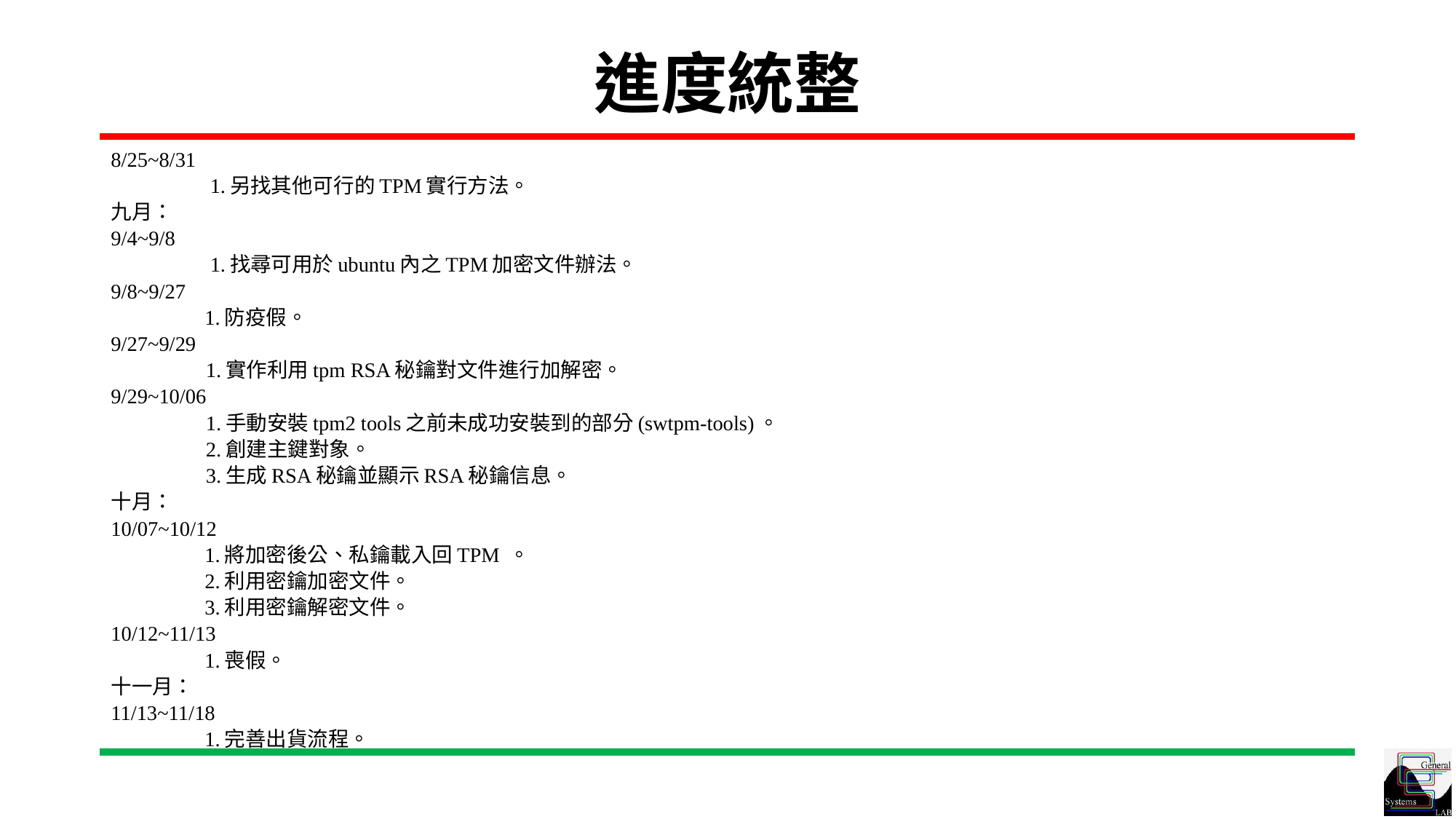

# 進度統整
8/25~8/31
	 1.另找其他可行的TPM實行方法。
九月：
9/4~9/8
	 1.找尋可用於ubuntu內之TPM加密文件辦法。
9/8~9/27
	1.防疫假。
9/27~9/29
                  1.實作利用tpm RSA秘鑰對文件進行加解密。
9/29~10/06
                  1.手動安裝tpm2 tools之前未成功安裝到的部分(swtpm-tools)。
                  2.創建主鍵對象。
                  3.生成RSA秘鑰並顯示RSA秘鑰信息。
十月：
10/07~10/12
	1.將加密後公、私鑰載入回TPM 。
	2.利用密鑰加密文件。
	3.利用密鑰解密文件。
10/12~11/13
	1.喪假。
十一月：
11/13~11/18
	1.完善出貨流程。